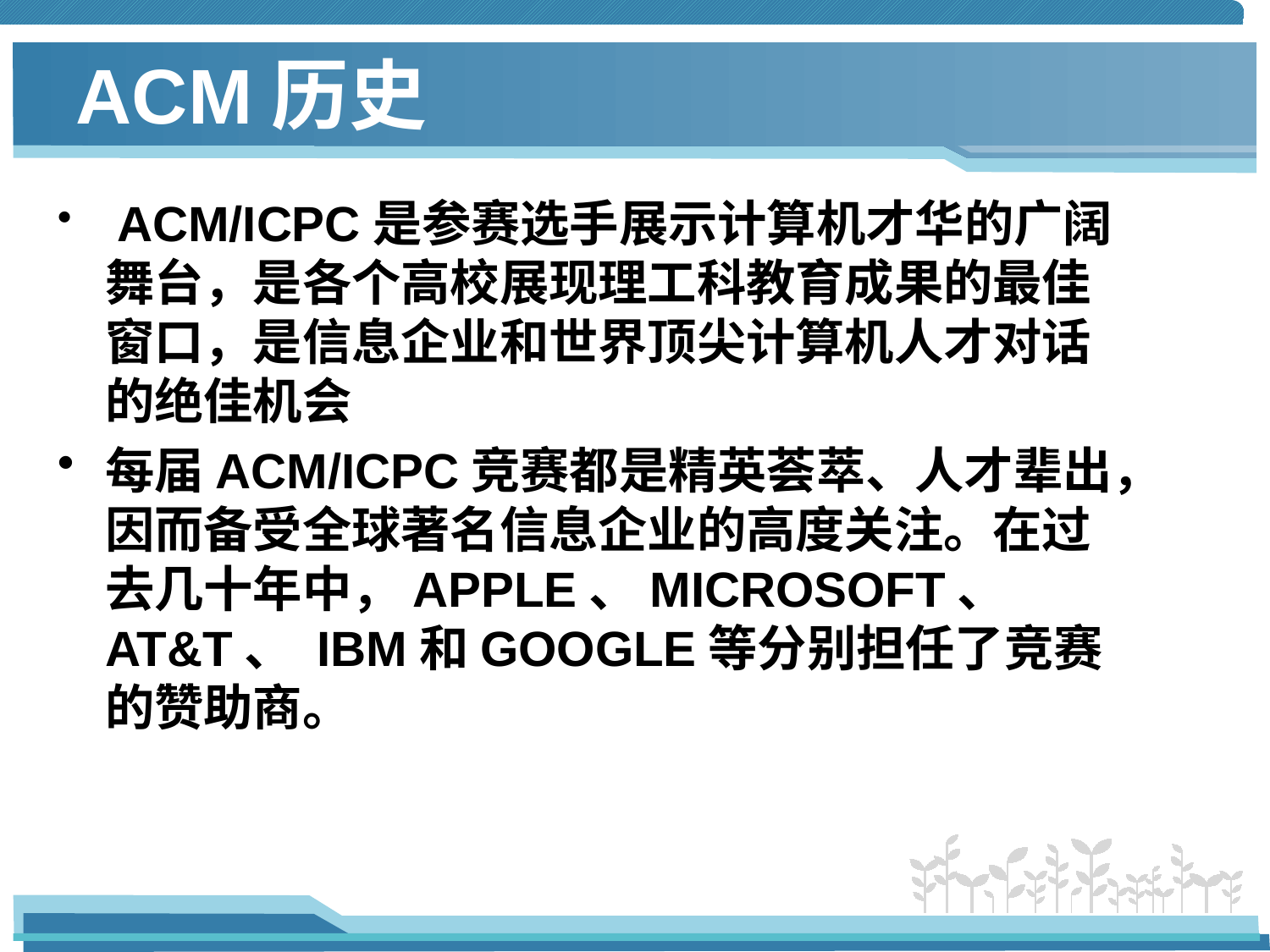

# ACM历史
 ACM/ICPC是参赛选手展示计算机才华的广阔舞台，是各个高校展现理工科教育成果的最佳窗口，是信息企业和世界顶尖计算机人才对话的绝佳机会
每届ACM/ICPC竞赛都是精英荟萃、人才辈出，因而备受全球著名信息企业的高度关注。在过去几十年中，APPLE、MICROSOFT、 AT&T、 IBM和GOOGLE等分别担任了竞赛的赞助商。